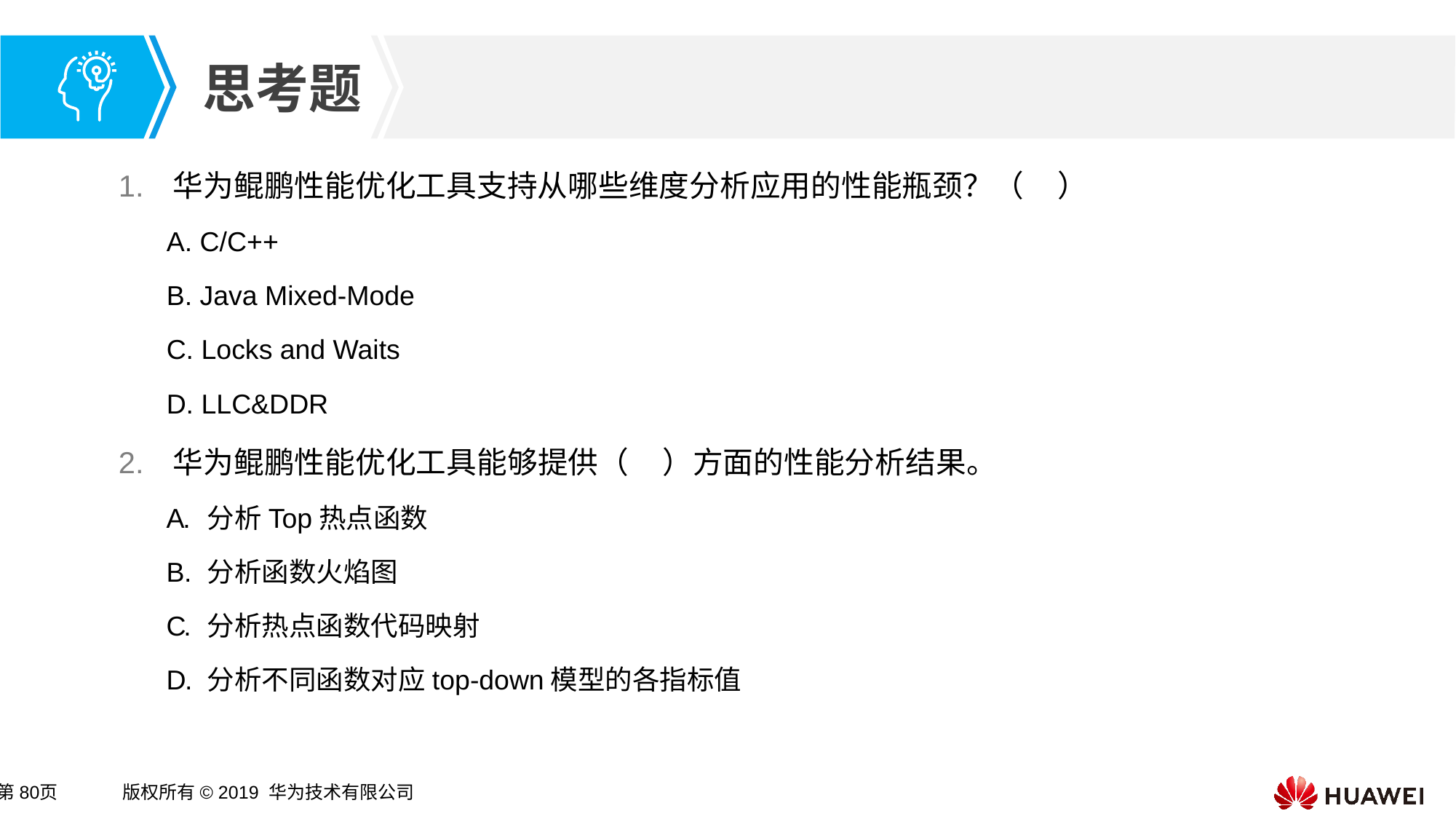

华为鲲鹏性能优化工具支持从哪些维度分析应用的性能瓶颈？（     ）
A. C/C++
B. Java Mixed-Mode
C. Locks and Waits
D. LLC&DDR
华为鲲鹏性能优化工具能够提供（     ）方面的性能分析结果。
分析Top热点函数
分析函数火焰图
分析热点函数代码映射
分析不同函数对应top-down模型的各指标值